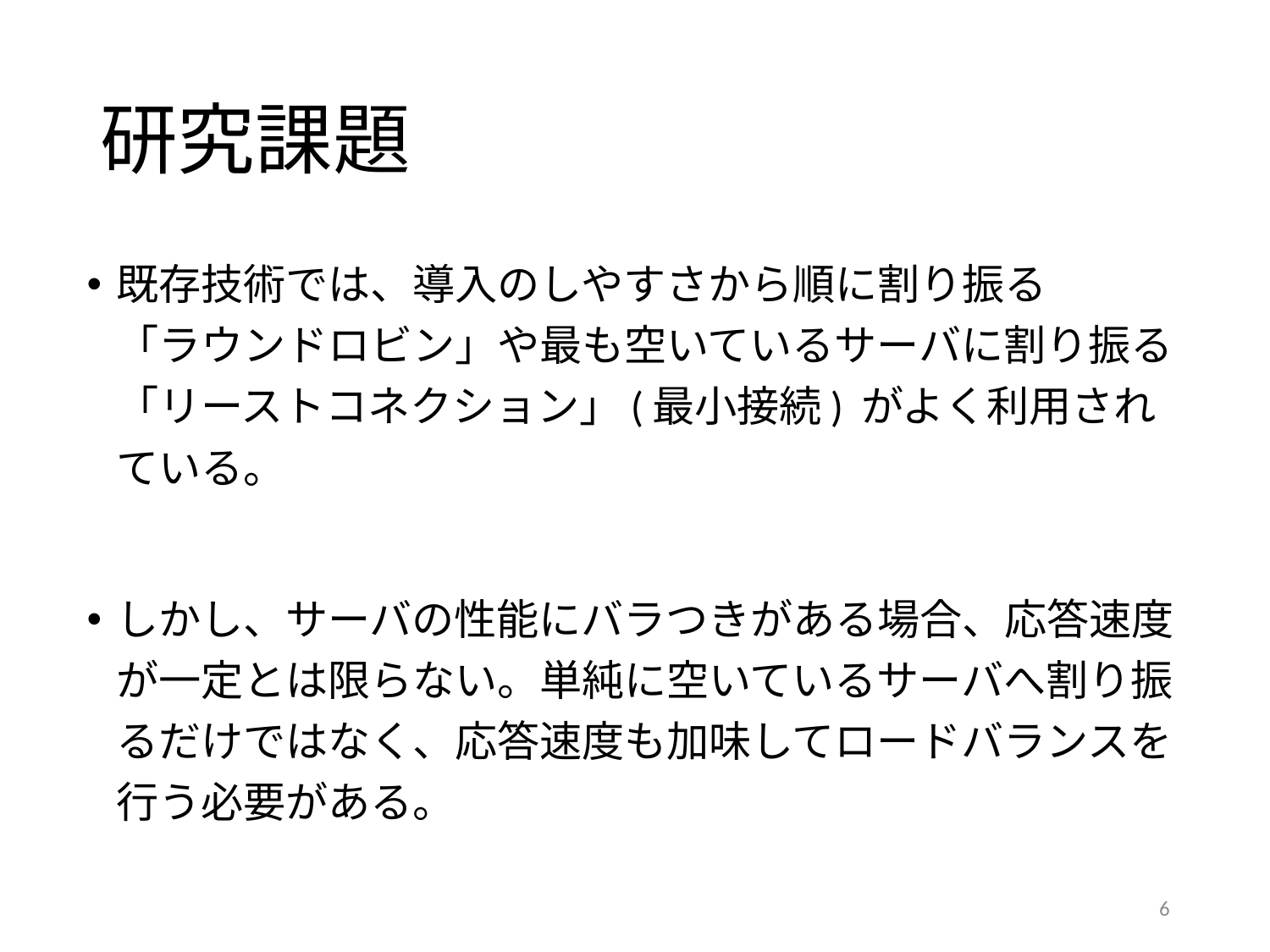

# 研究課題
既存技術では、導入のしやすさから順に割り振る
「ラウンドロビン」や最も空いているサーバに割り振る
「リーストコネクション」(最小接続) がよく利用されている。

しかし、サーバの性能にバラつきがある場合、応答速度が一定とは限らない。単純に空いているサーバへ割り振るだけではなく、応答速度も加味してロードバランスを行う必要がある。
6